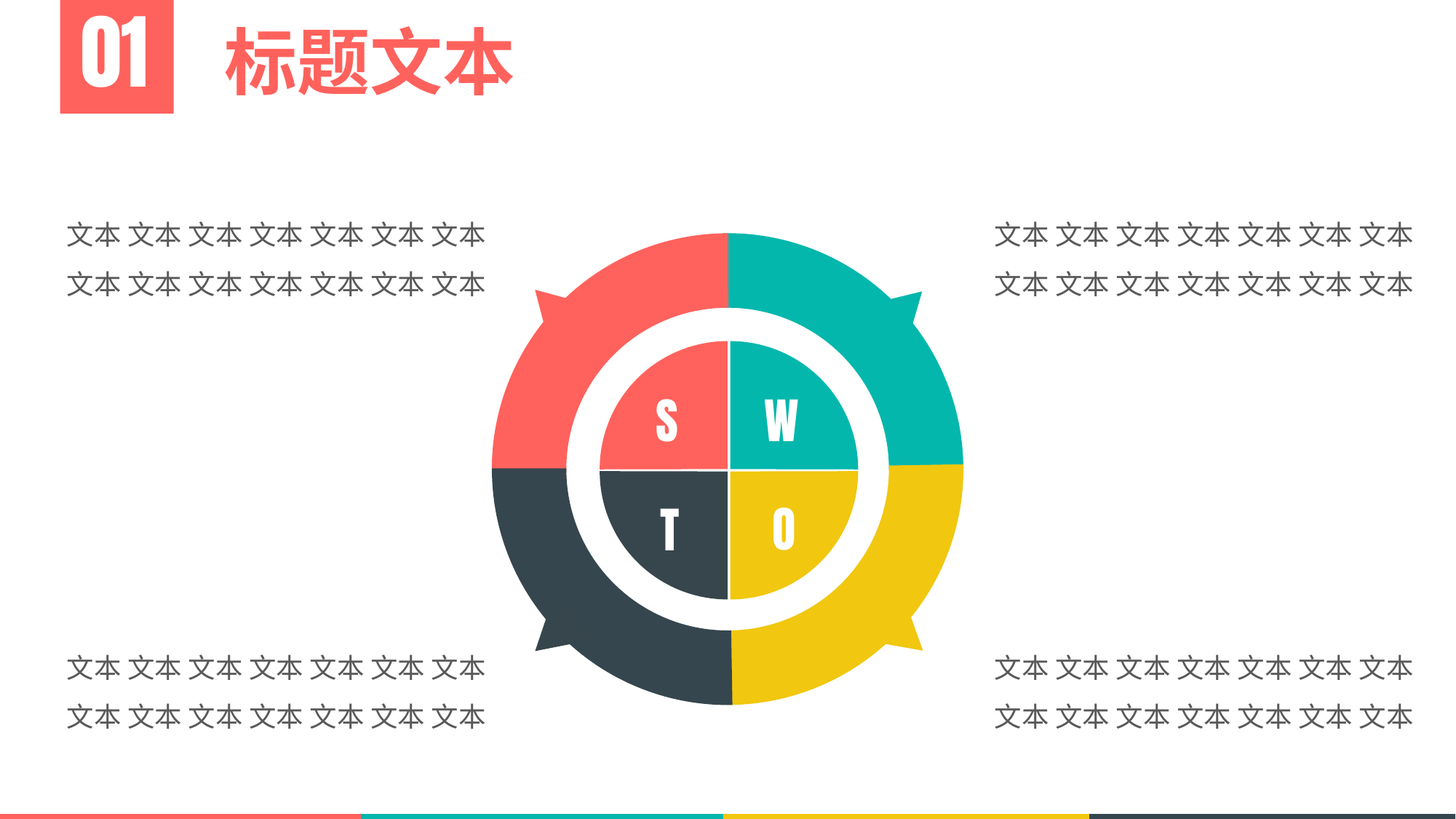

01
标题文本
文本 文本 文本 文本 文本 文本 文本
文本 文本 文本 文本 文本 文本 文本
文本 文本 文本 文本 文本 文本 文本
文本 文本 文本 文本 文本 文本 文本

W
S
O
T
文本 文本 文本 文本 文本 文本 文本
文本 文本 文本 文本 文本 文本 文本
文本 文本 文本 文本 文本 文本 文本
文本 文本 文本 文本 文本 文本 文本